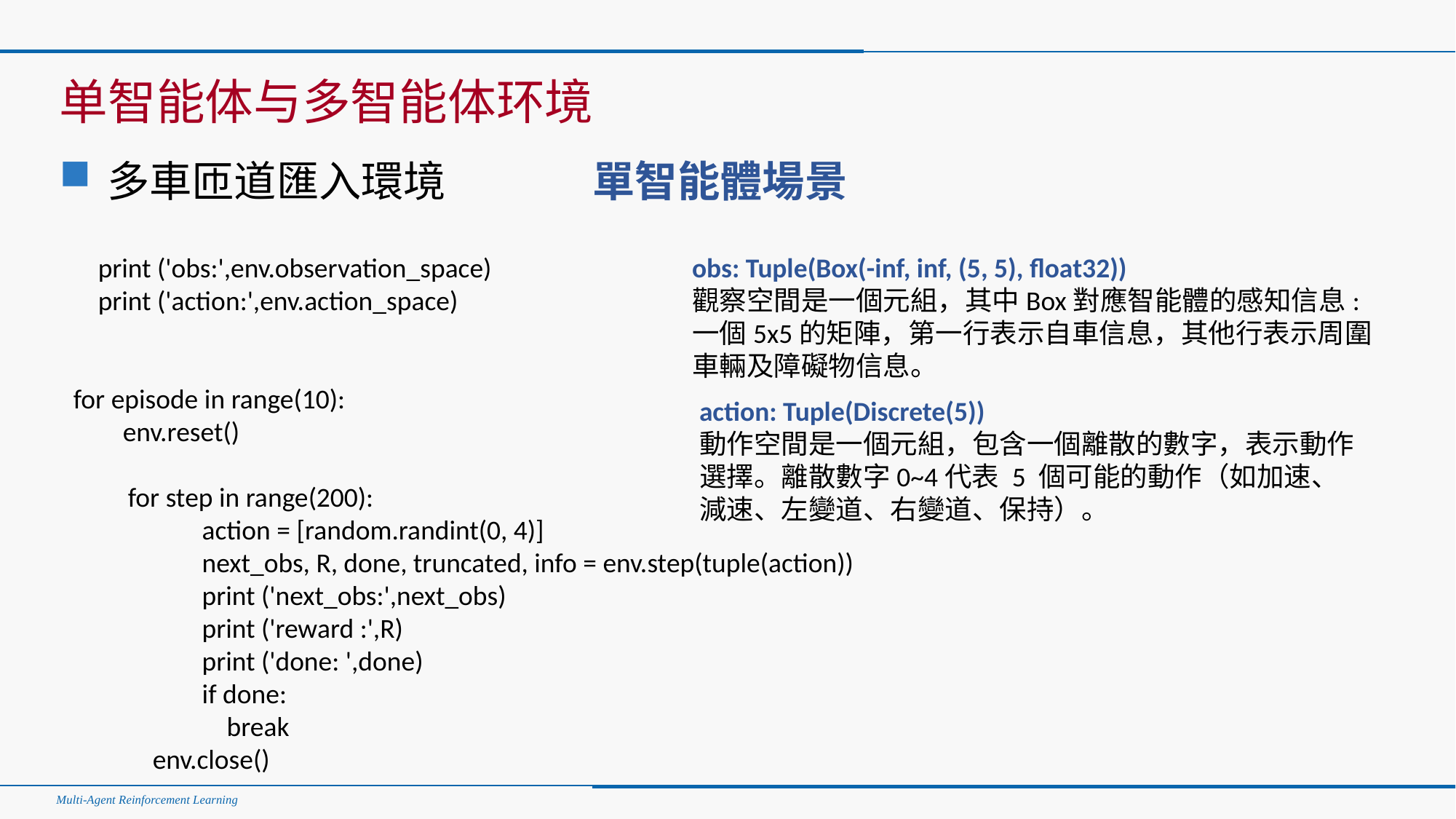

#
单智能体与多智能体环境
多車匝道匯入環境

單智能體場景
    print ('obs:',env.observation_space)
    print ('action:',env.action_space)

for episode in range(10):
        env.reset()

for step in range(200):
            action = [random.randint(0, 4)]
            next_obs, R, done, truncated, info = env.step(tuple(action))
            print ('next_obs:',next_obs)
            print ('reward :',R)
            print ('done: ',done)
            if done:
                break
    env.close()

obs: Tuple(Box(-inf, inf, (5, 5), float32))
觀察空間是一個元組，其中Box對應智能體的感知信息:一個5x5的矩陣，第一行表示自車信息，其他行表示周圍車輛及障礙物信息。
action: Tuple(Discrete(5))
動作空間是一個元組，包含一個離散的數字，表示動作選擇。離散數字0~4代表 5 個可能的動作（如加速、減速、左變道、右變道、保持）。
21